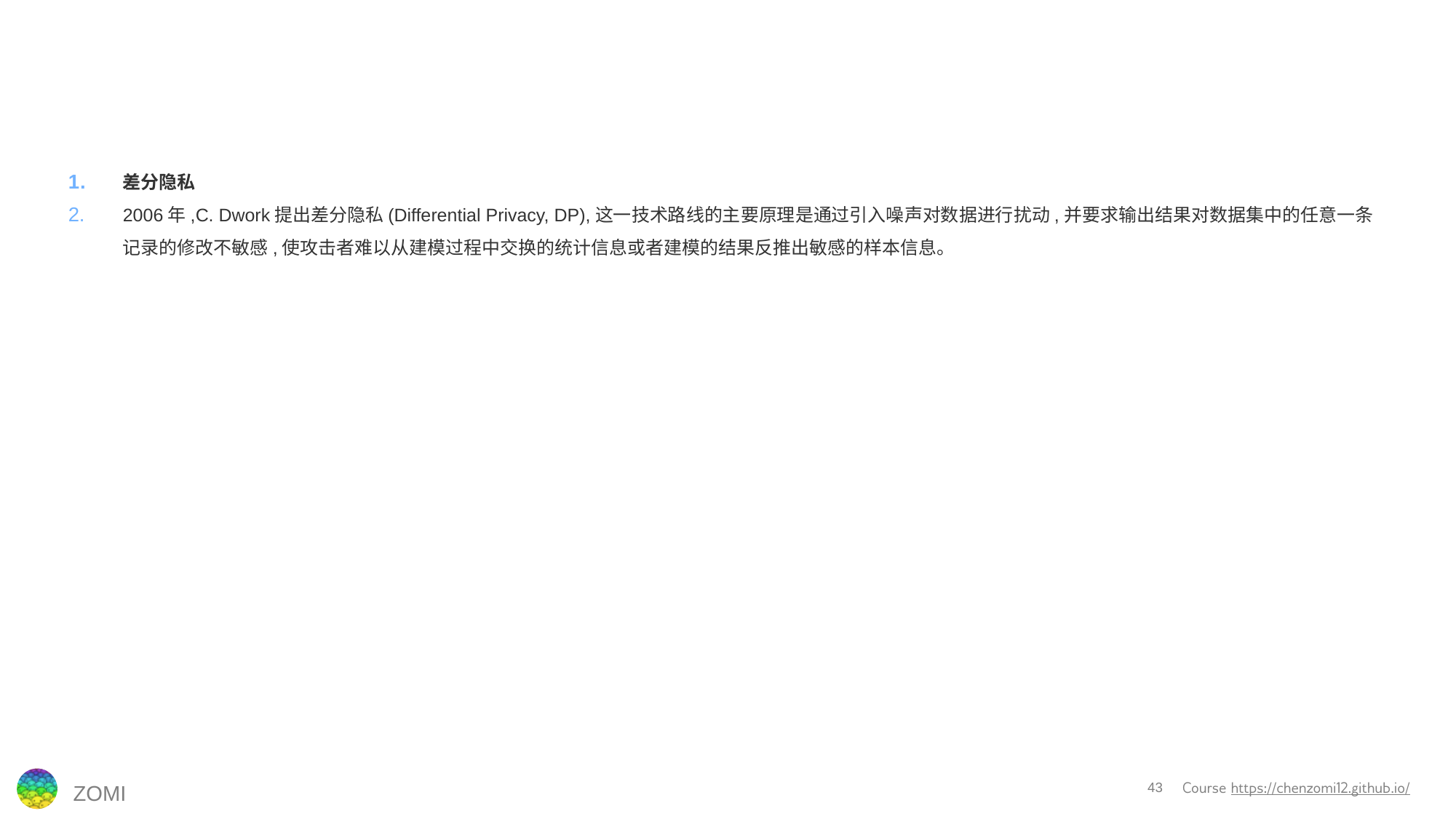

#
差分隐私
2006年,C. Dwork提出差分隐私(Differential Privacy, DP),这一技术路线的主要原理是通过引入噪声对数据进行扰动,并要求输出结果对数据集中的任意一条记录的修改不敏感,使攻击者难以从建模过程中交换的统计信息或者建模的结果反推出敏感的样本信息。